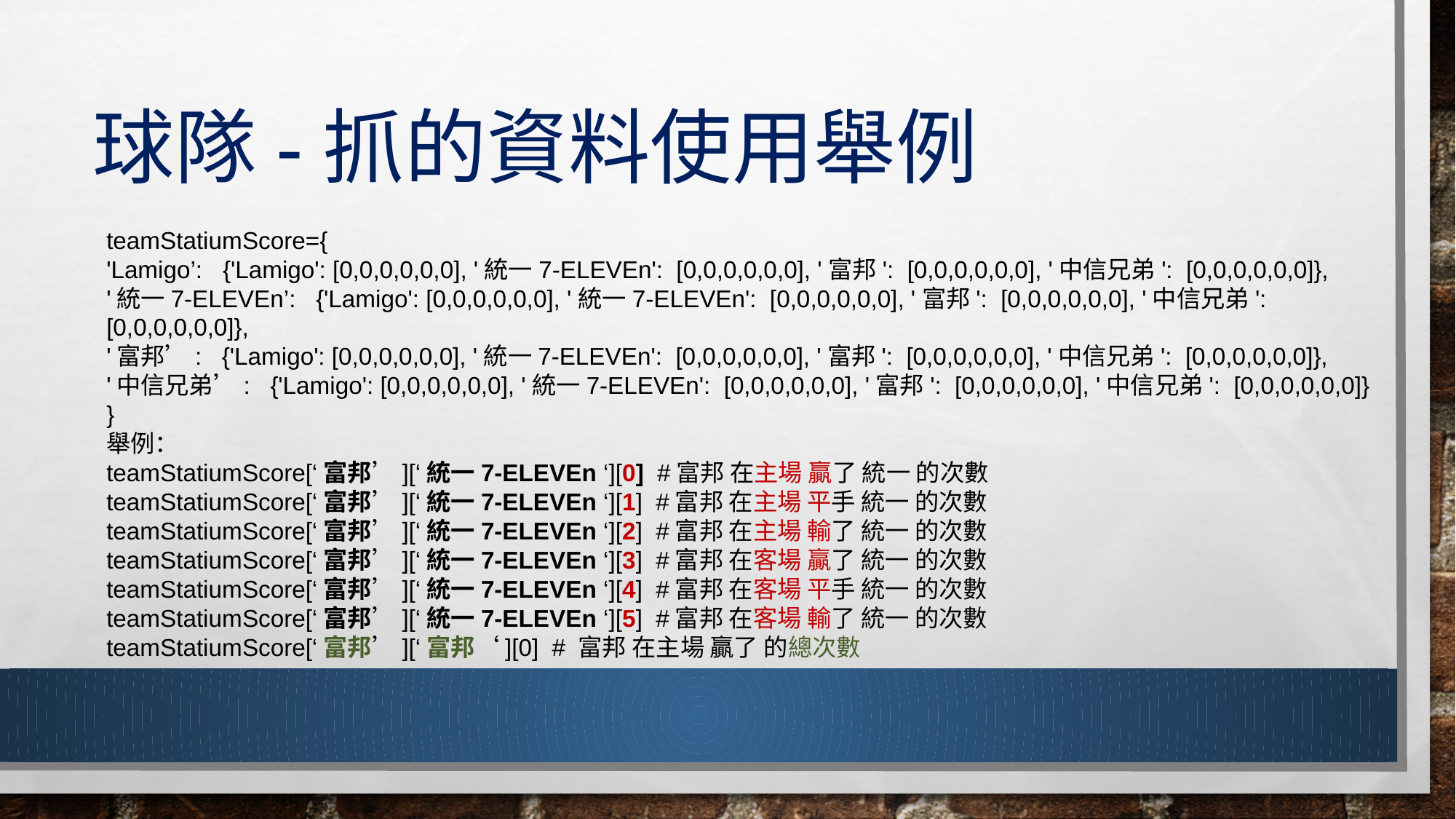

# 球隊-抓的資料使用舉例
teamStatiumScore={
'Lamigo’:   {'Lamigo': [0,0,0,0,0,0], '統一7-ELEVEn':  [0,0,0,0,0,0], '富邦':  [0,0,0,0,0,0], '中信兄弟':  [0,0,0,0,0,0]},
'統一7-ELEVEn’:   {'Lamigo': [0,0,0,0,0,0], '統一7-ELEVEn':  [0,0,0,0,0,0], '富邦':  [0,0,0,0,0,0], '中信兄弟':  [0,0,0,0,0,0]},
'富邦’:   {'Lamigo': [0,0,0,0,0,0], '統一7-ELEVEn':  [0,0,0,0,0,0], '富邦':  [0,0,0,0,0,0], '中信兄弟':  [0,0,0,0,0,0]},
'中信兄弟’:   {'Lamigo': [0,0,0,0,0,0], '統一7-ELEVEn':  [0,0,0,0,0,0], '富邦':  [0,0,0,0,0,0], '中信兄弟':  [0,0,0,0,0,0]}
}
舉例：
teamStatiumScore[‘富邦’][‘統一7-ELEVEn ‘][0]  #富邦 在主場 贏了 統一 的次數
teamStatiumScore[‘富邦’][‘統一7-ELEVEn ‘][1]  #富邦 在主場 平手 統一 的次數
teamStatiumScore[‘富邦’][‘統一7-ELEVEn ‘][2]  #富邦 在主場 輸了 統一 的次數
teamStatiumScore[‘富邦’][‘統一7-ELEVEn ‘][3]  #富邦 在客場 贏了 統一 的次數
teamStatiumScore[‘富邦’][‘統一7-ELEVEn ‘][4]  #富邦 在客場 平手 統一 的次數
teamStatiumScore[‘富邦’][‘統一7-ELEVEn ‘][5]  #富邦 在客場 輸了 統一 的次數
teamStatiumScore[‘富邦’][‘富邦‘][0]  # 富邦 在主場 贏了 的總次數